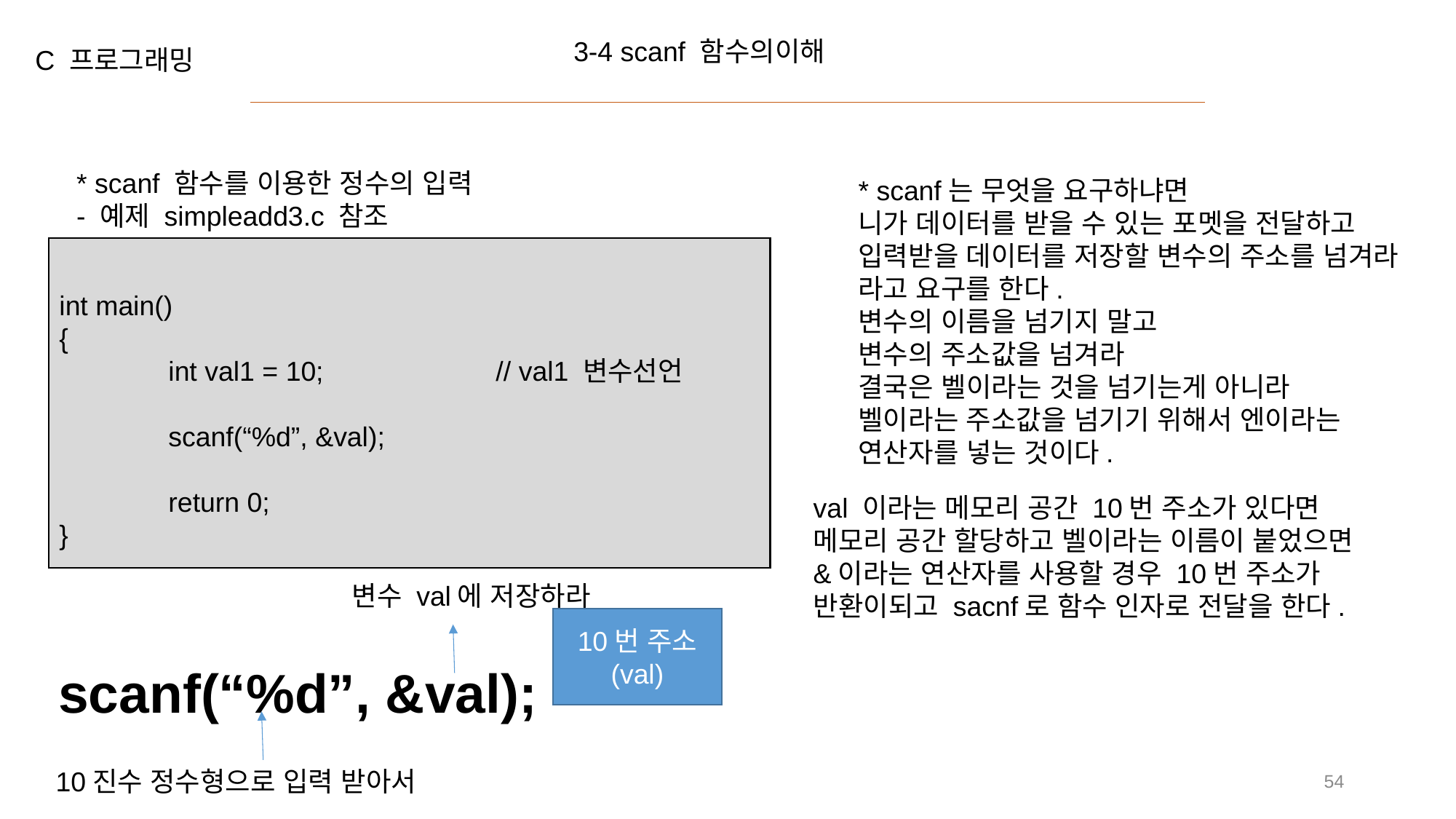

3-4 scanf 함수의이해
C 프로그래밍
* scanf 함수를 이용한 정수의 입력
- 예제 simpleadd3.c 참조
* scanf는 무엇을 요구하냐면
니가 데이터를 받을 수 있는 포멧을 전달하고
입력받을 데이터를 저장할 변수의 주소를 넘겨라
라고 요구를 한다.
변수의 이름을 넘기지 말고
변수의 주소값을 넘겨라
결국은 벨이라는 것을 넘기는게 아니라
벨이라는 주소값을 넘기기 위해서 엔이라는
연산자를 넣는 것이다.

int main()
{
	int val1 = 10;		// val1 변수선언

	scanf(“%d”, &val);

	return 0;
}
val 이라는 메모리 공간 10번 주소가 있다면
메모리 공간 할당하고 벨이라는 이름이 붙었으면
&이라는 연산자를 사용할 경우 10번 주소가
반환이되고 sacnf로 함수 인자로 전달을 한다.
변수 val에 저장하라
10번 주소
(val)
scanf(“%d”, &val);
10진수 정수형으로 입력 받아서
54